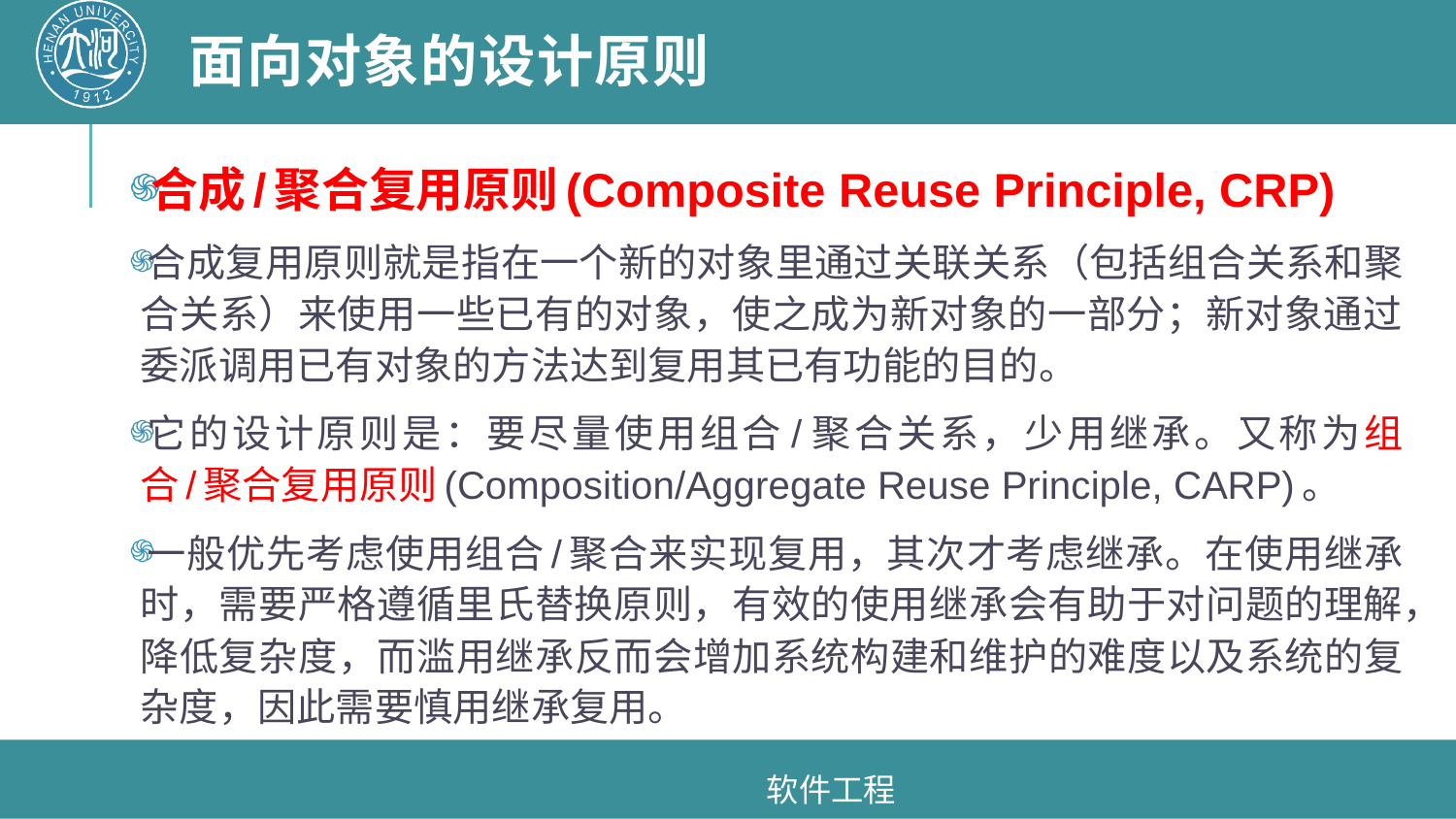

# 面向对象的设计原则
合成/聚合复用原则(Composite Reuse Principle, CRP)
合成复用原则就是指在一个新的对象里通过关联关系（包括组合关系和聚合关系）来使用一些已有的对象，使之成为新对象的一部分；新对象通过委派调用已有对象的方法达到复用其已有功能的目的。
它的设计原则是：要尽量使用组合/聚合关系，少用继承。又称为组合/聚合复用原则(Composition/Aggregate Reuse Principle, CARP)。
一般优先考虑使用组合/聚合来实现复用，其次才考虑继承。在使用继承时，需要严格遵循里氏替换原则，有效的使用继承会有助于对问题的理解，降低复杂度，而滥用继承反而会增加系统构建和维护的难度以及系统的复杂度，因此需要慎用继承复用。

软件工程
207